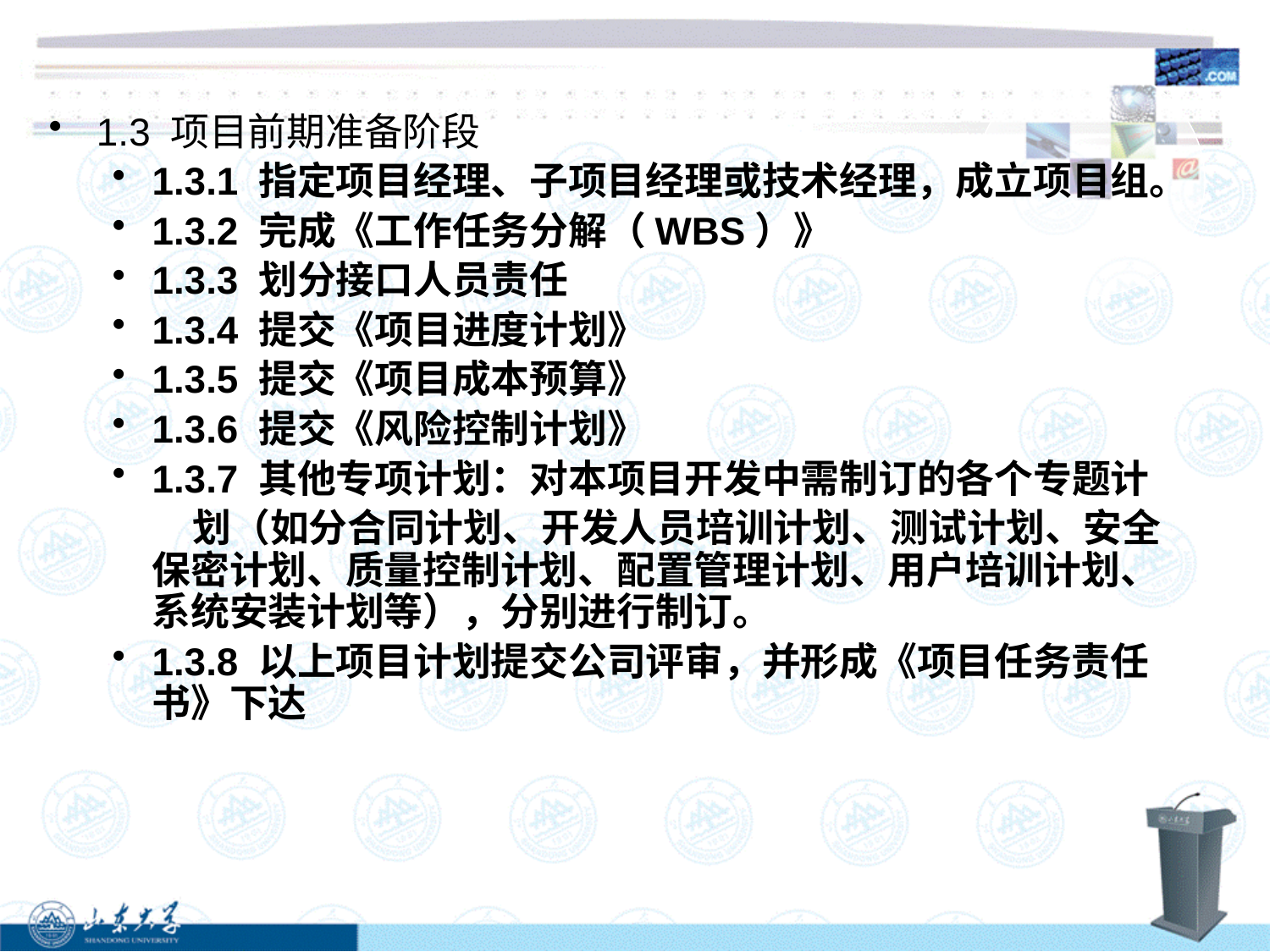

1.3 项目前期准备阶段
1.3.1 指定项目经理、子项目经理或技术经理，成立项目组。
1.3.2 完成《工作任务分解（WBS）》
1.3.3 划分接口人员责任
1.3.4 提交《项目进度计划》
1.3.5 提交《项目成本预算》
1.3.6 提交《风险控制计划》
1.3.7 其他专项计划：对本项目开发中需制订的各个专题计
        划（如分合同计划、开发人员培训计划、测试计划、安全保密计划、质量控制计划、配置管理计划、用户培训计划、系统安装计划等），分别进行制订。
1.3.8 以上项目计划提交公司评审，并形成《项目任务责任书》下达